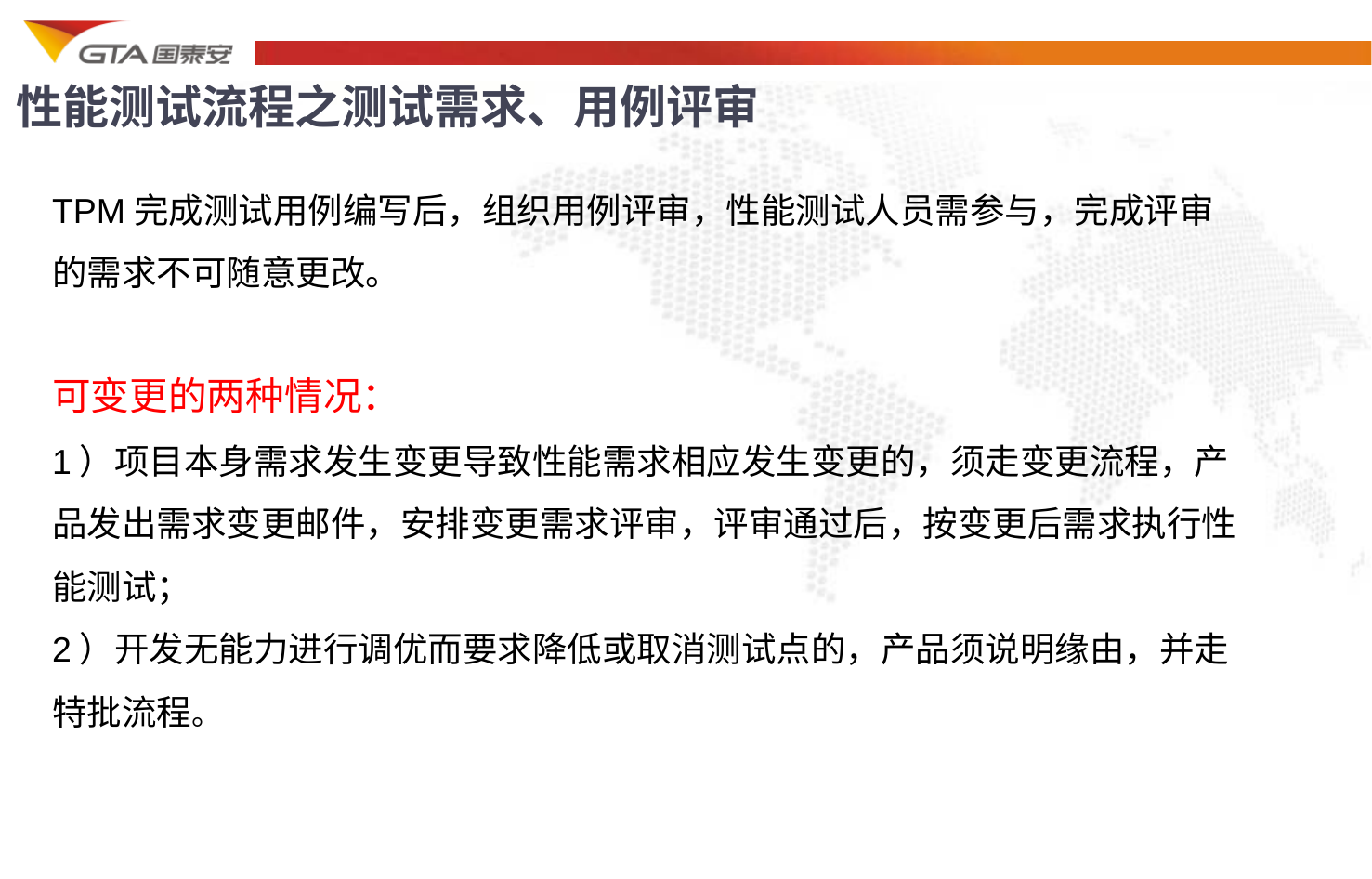

性能测试流程之测试需求、用例评审
TPM完成测试用例编写后，组织用例评审，性能测试人员需参与，完成评审的需求不可随意更改。

可变更的两种情况：
1）项目本身需求发生变更导致性能需求相应发生变更的，须走变更流程，产品发出需求变更邮件，安排变更需求评审，评审通过后，按变更后需求执行性能测试；
2）开发无能力进行调优而要求降低或取消测试点的，产品须说明缘由，并走特批流程。求来设计用例，用例设计的关键在于性能测试点的操作步骤、插入事务点的位置、背景数据和场景策略。